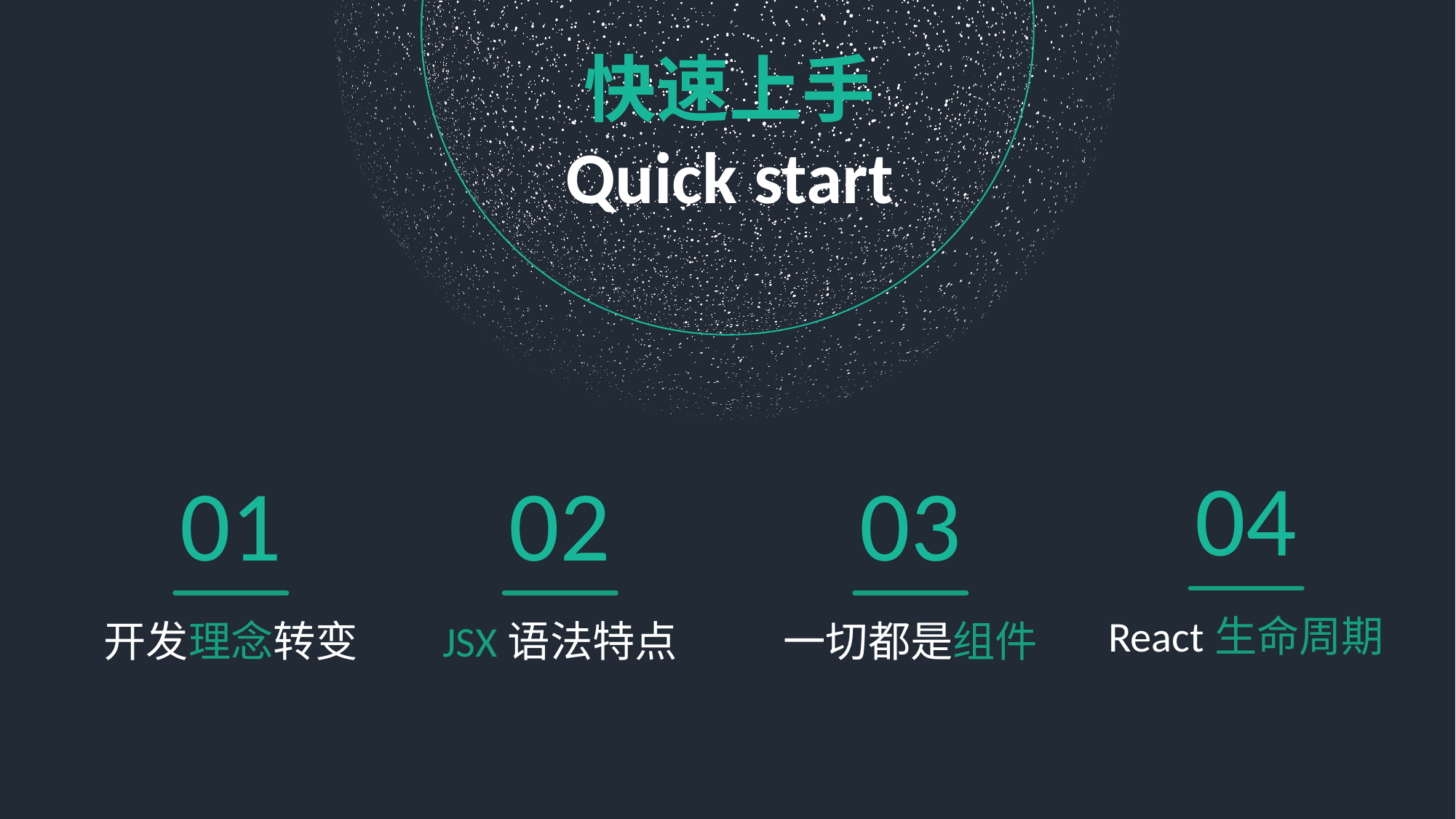

快速上手
Quick start
04
01
02
03
React生命周期
开发理念转变
JSX语法特点
一切都是组件